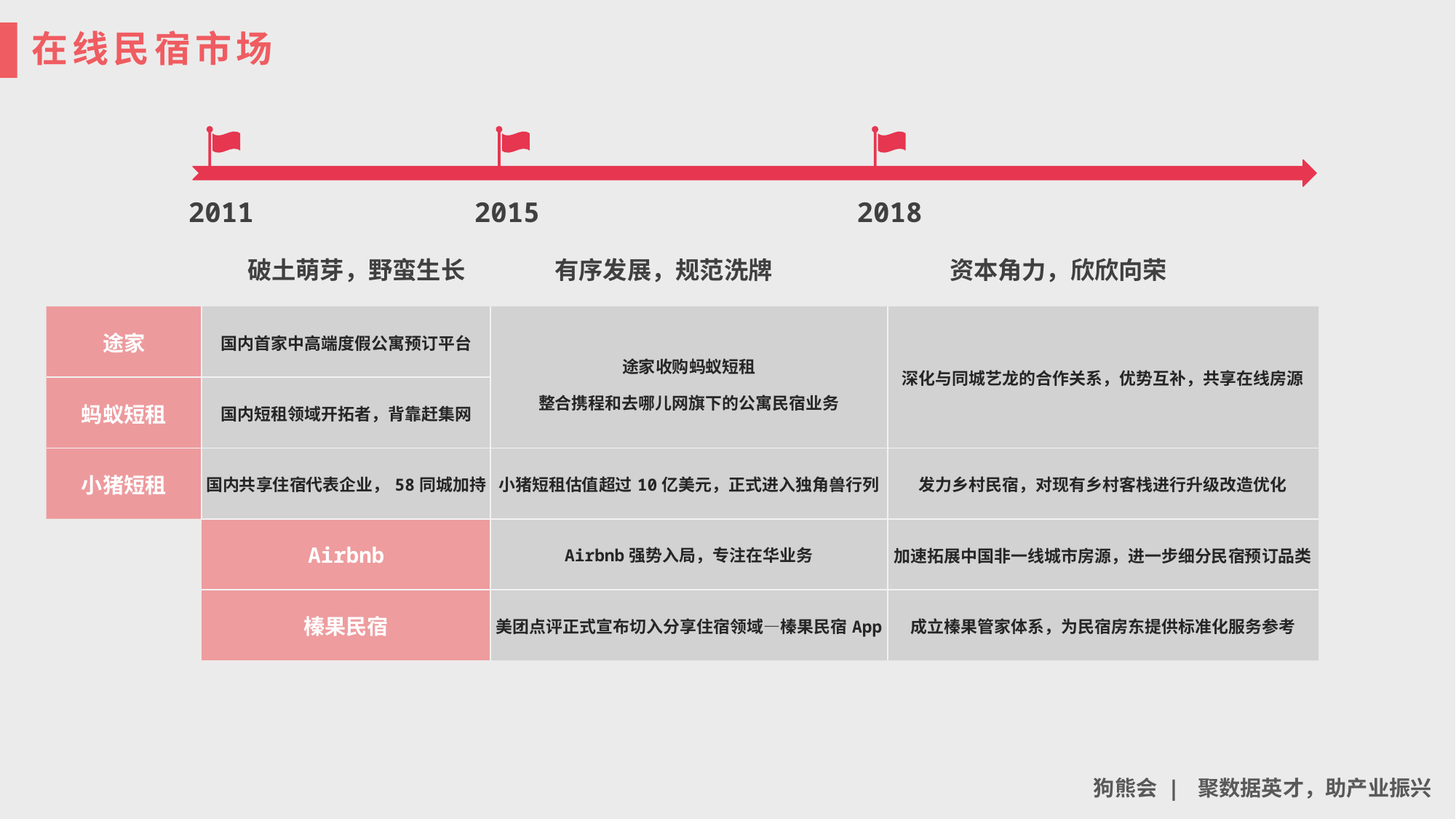

在线民宿市场

2011
2015
2018
破土萌芽，野蛮生长
有序发展，规范洗牌
资本角力，欣欣向荣
| 途家 | 国内首家中高端度假公寓预订平台 | 途家收购蚂蚁短租 整合携程和去哪儿网旗下的公寓民宿业务 | 深化与同城艺龙的合作关系，优势互补，共享在线房源 |
| --- | --- | --- | --- |
| 蚂蚁短租 | 国内短租领域开拓者，背靠赶集网 |  |  |
| 小猪短租 | 国内共享住宿代表企业，58同城加持 | 小猪短租估值超过10亿美元，正式进入独角兽行列 | 发力乡村民宿，对现有乡村客栈进行升级改造优化 |
|  | Airbnb | Airbnb强势入局，专注在华业务 | 加速拓展中国非一线城市房源，进一步细分民宿预订品类 |
|  | 榛果民宿 | 美团点评正式宣布切入分享住宿领域—榛果民宿App | 成立榛果管家体系，为民宿房东提供标准化服务参考 |
狗熊会 | 聚数据英才，助产业振兴